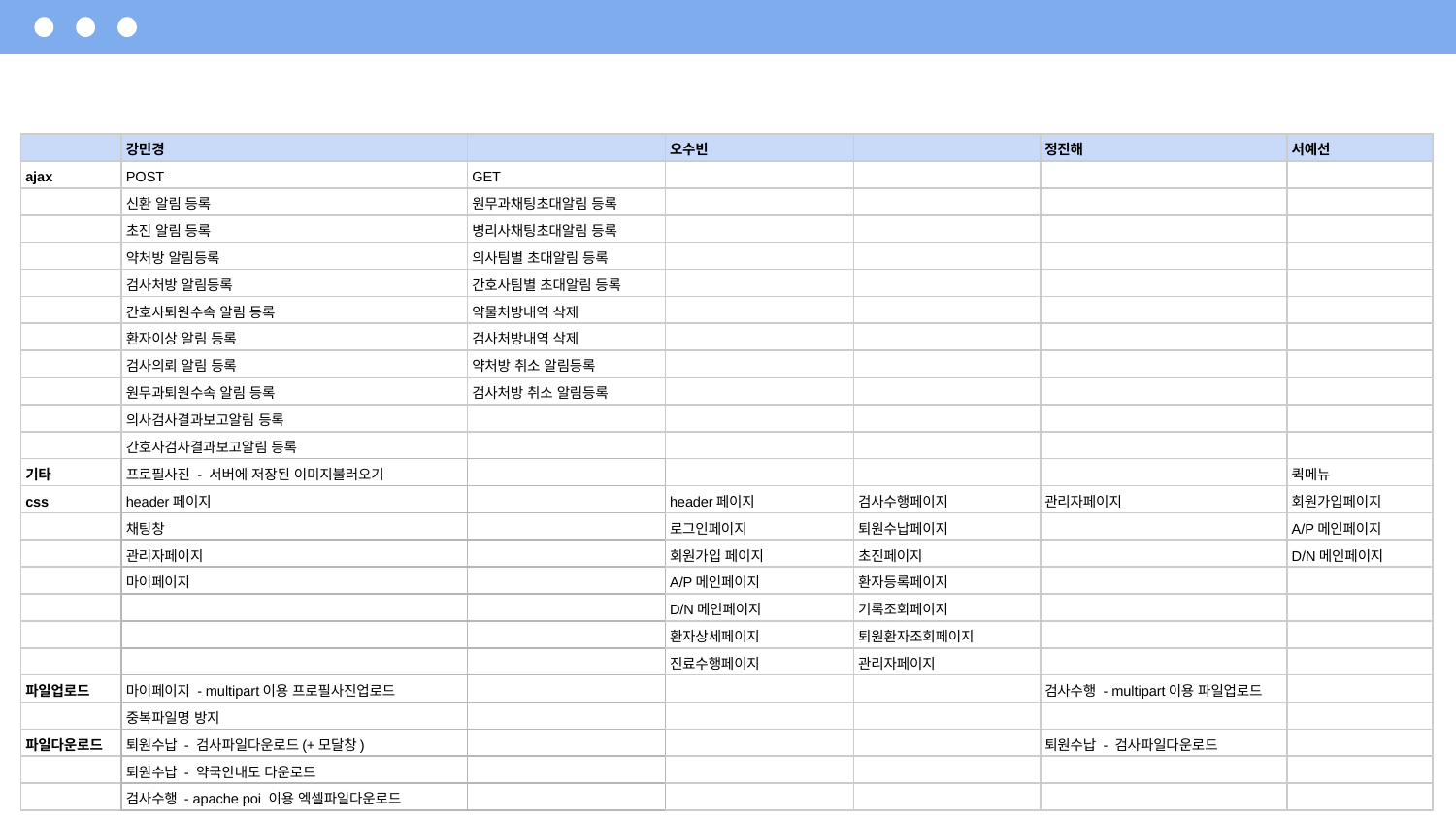

|  | 강민경 |  | 오수빈 |  | 정진해 | 서예선 |
| --- | --- | --- | --- | --- | --- | --- |
| ajax | POST | GET |  |  |  |  |
|  | 신환 알림 등록 | 원무과채팅초대알림 등록 |  |  |  |  |
|  | 초진 알림 등록 | 병리사채팅초대알림 등록 |  |  |  |  |
|  | 약처방 알림등록 | 의사팀별 초대알림 등록 |  |  |  |  |
|  | 검사처방 알림등록 | 간호사팀별 초대알림 등록 |  |  |  |  |
|  | 간호사퇴원수속 알림 등록 | 약물처방내역 삭제 |  |  |  |  |
|  | 환자이상 알림 등록 | 검사처방내역 삭제 |  |  |  |  |
|  | 검사의뢰 알림 등록 | 약처방 취소 알림등록 |  |  |  |  |
|  | 원무과퇴원수속 알림 등록 | 검사처방 취소 알림등록 |  |  |  |  |
|  | 의사검사결과보고알림 등록 |  |  |  |  |  |
|  | 간호사검사결과보고알림 등록 |  |  |  |  |  |
| 기타 | 프로필사진 - 서버에 저장된 이미지불러오기 |  |  |  |  | 퀵메뉴 |
| css | header페이지 |  | header페이지 | 검사수행페이지 | 관리자페이지 | 회원가입페이지 |
|  | 채팅창 |  | 로그인페이지 | 퇴원수납페이지 |  | A/P메인페이지 |
|  | 관리자페이지 |  | 회원가입 페이지 | 초진페이지 |  | D/N메인페이지 |
|  | 마이페이지 |  | A/P메인페이지 | 환자등록페이지 |  |  |
|  |  |  | D/N메인페이지 | 기록조회페이지 |  |  |
|  |  |  | 환자상세페이지 | 퇴원환자조회페이지 |  |  |
|  |  |  | 진료수행페이지 | 관리자페이지 |  |  |
| 파일업로드 | 마이페이지 - multipart이용 프로필사진업로드 |  |  |  | 검사수행 - multipart이용 파일업로드 |  |
|  | 중복파일명 방지 |  |  |  |  |  |
| 파일다운로드 | 퇴원수납 - 검사파일다운로드(+모달창) |  |  |  | 퇴원수납 - 검사파일다운로드 |  |
|  | 퇴원수납 - 약국안내도 다운로드 |  |  |  |  |  |
|  | 검사수행 - apache poi 이용 엑셀파일다운로드 |  |  |  |  |  |